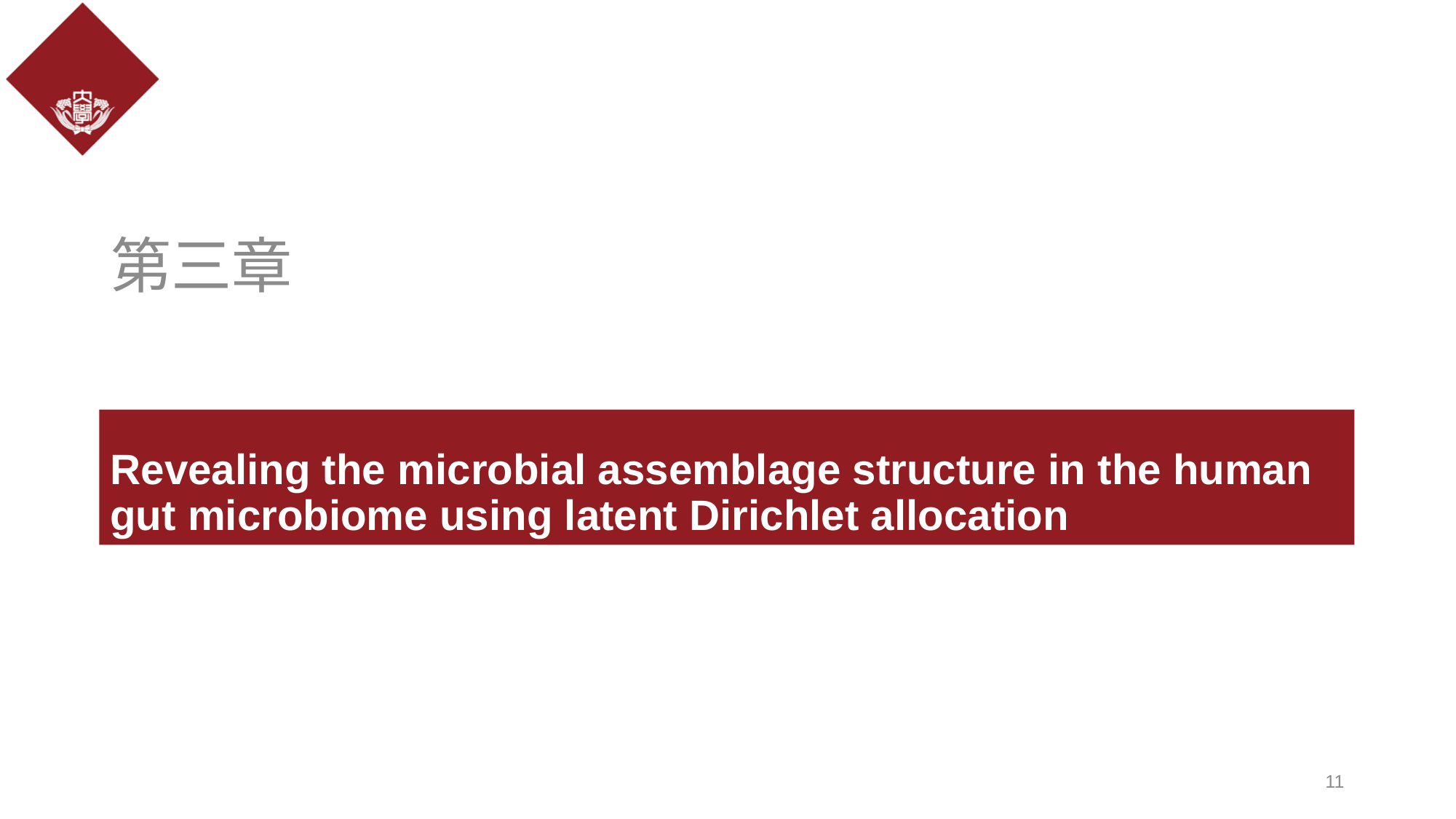

第三章
# Revealing the microbial assemblage structure in the human gut microbiome using latent Dirichlet allocation
11